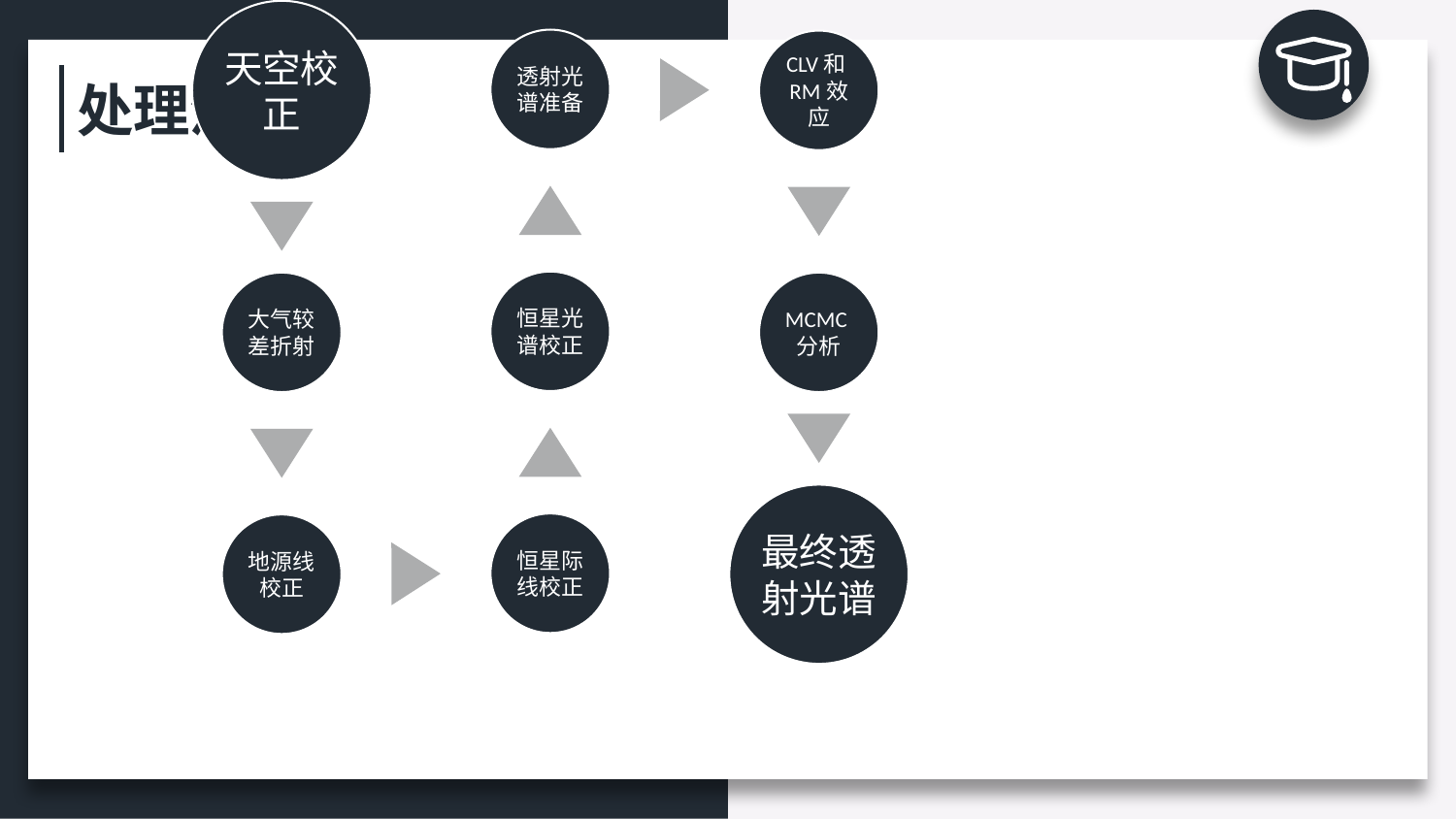

处理流程
天空校正
大气较差折射
地源线校正
恒星际线校正
恒星光谱校正
透射光谱准备
CLV和RM效应
MCMC分析
最终透射光谱